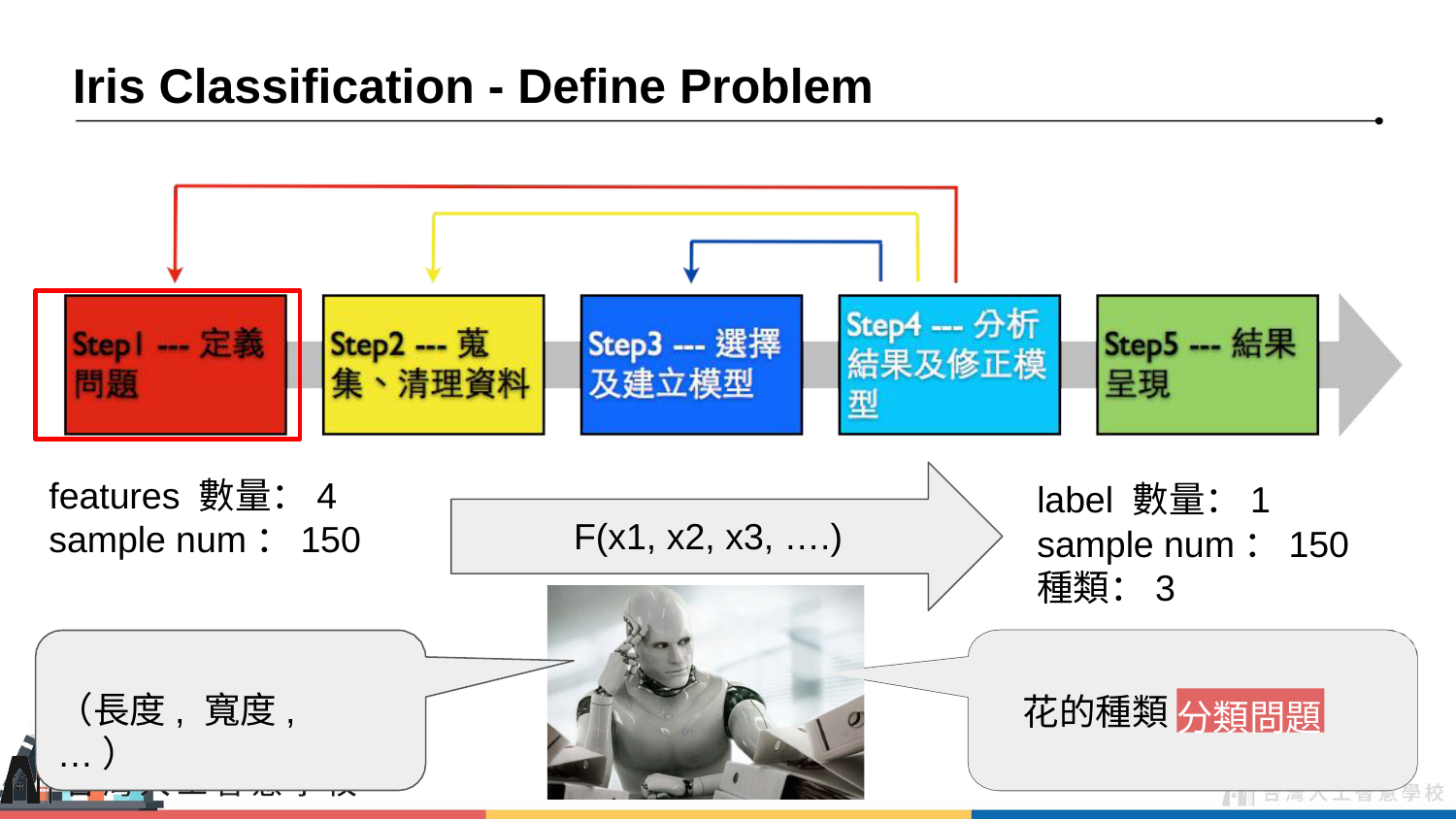

# Iris Classification - Define Problem

features 數量：4
sample num：150
label 數量：1
sample num：150
種類：3
F(x1, x2, x3, ….)

（長度, 寬度, …）
花的種類
分類問題